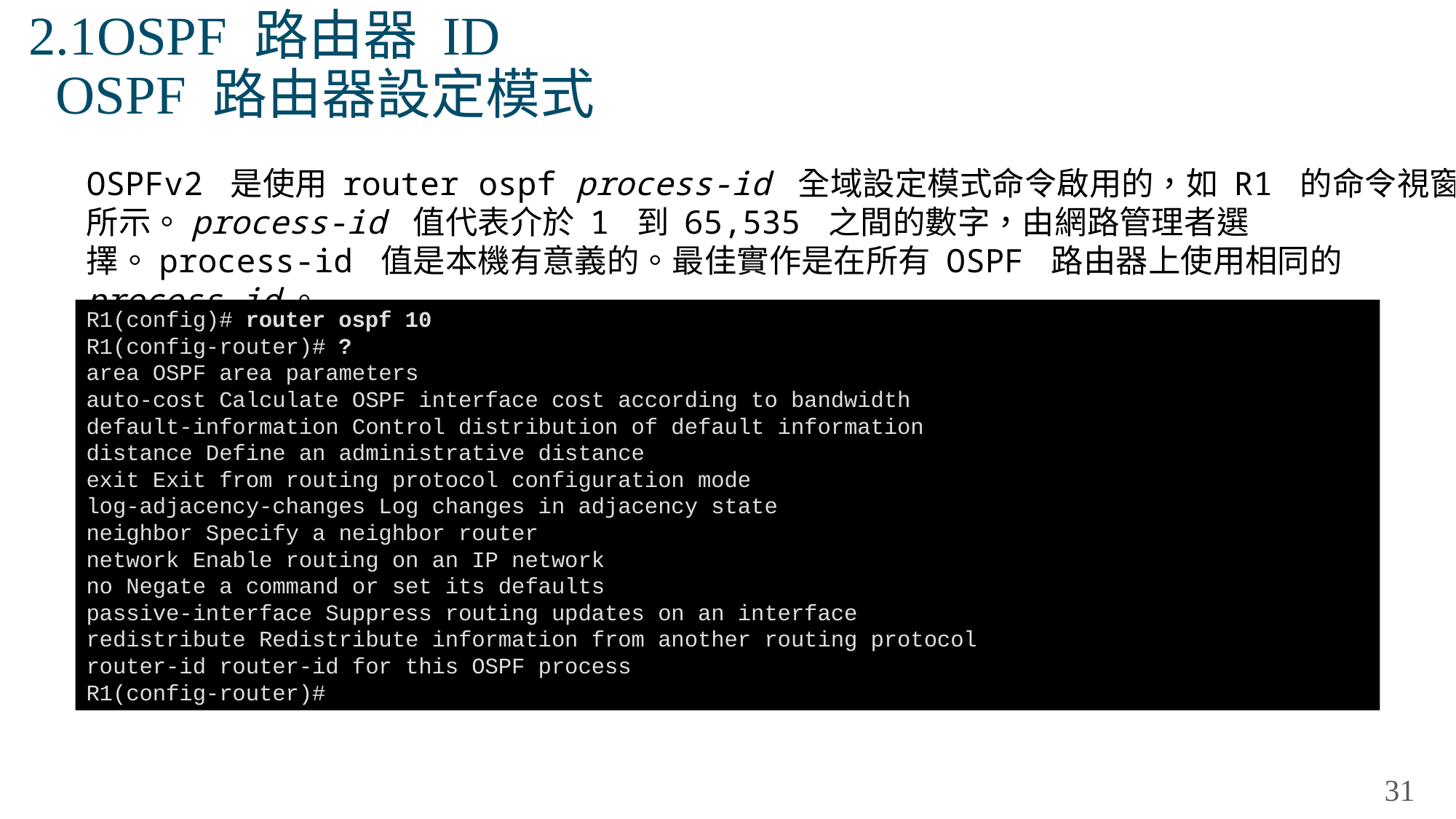

# 2.1OSPF 路由器 ID OSPF 路由器設定模式
OSPFv2 是使用 router ospf process-id 全域設定模式命令啟用的，如 R1 的命令視窗所示。process-id 值代表介於 1 到 65,535 之間的數字，由網路管理者選擇。process-id 值是本機有意義的。最佳實作是在所有 OSPF 路由器上使用相同的 process-id。
R1(config)# router ospf 10
R1(config-router)# ?
area OSPF area parameters
auto-cost Calculate OSPF interface cost according to bandwidth
default-information Control distribution of default information
distance Define an administrative distance
exit Exit from routing protocol configuration mode
log-adjacency-changes Log changes in adjacency state
neighbor Specify a neighbor router
network Enable routing on an IP network
no Negate a command or set its defaults
passive-interface Suppress routing updates on an interface
redistribute Redistribute information from another routing protocol
router-id router-id for this OSPF process
R1(config-router)#
31